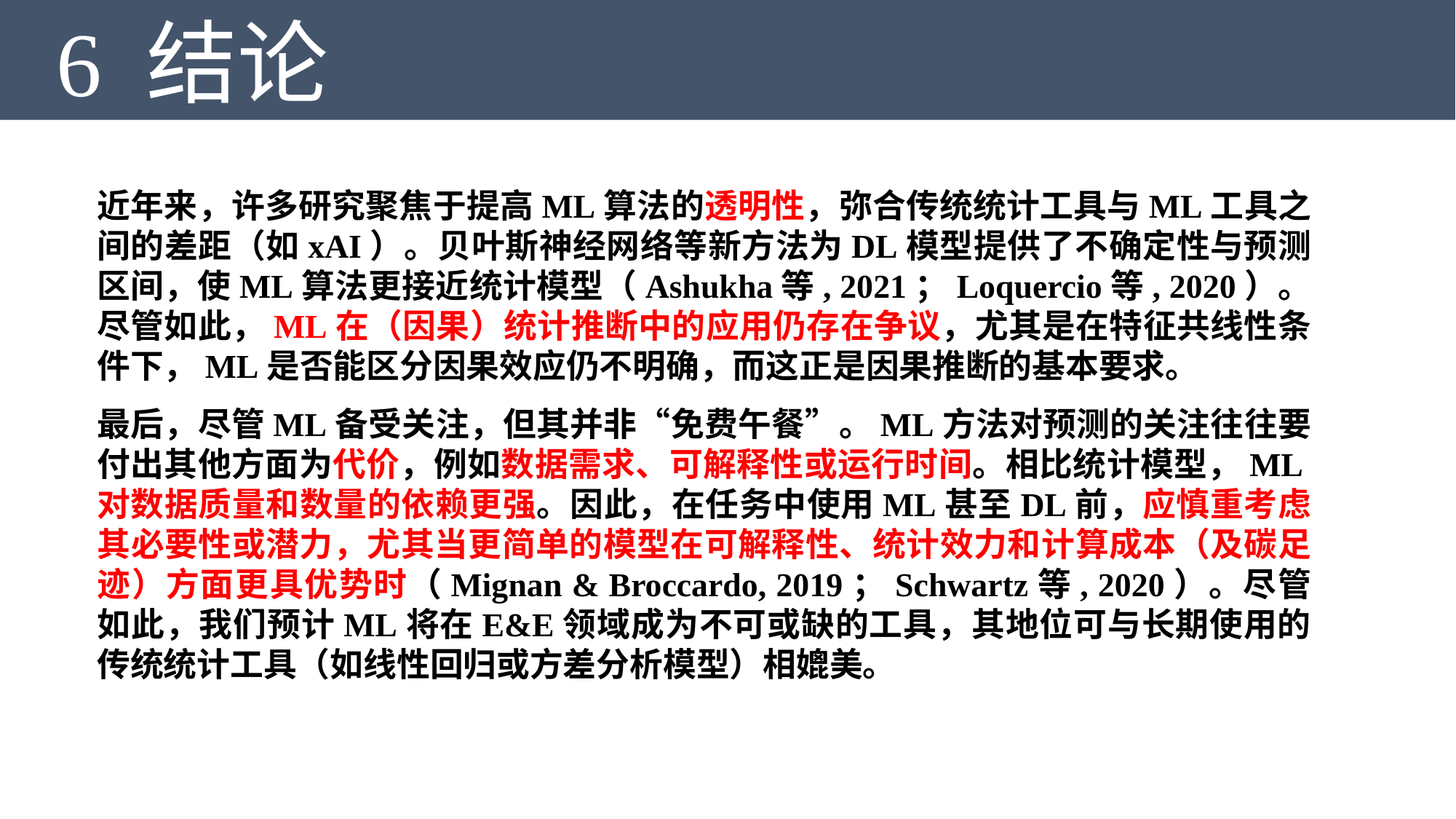

6 结论
近年来，许多研究聚焦于提高ML算法的透明性，弥合传统统计工具与ML工具之间的差距（如xAI）。贝叶斯神经网络等新方法为DL模型提供了不确定性与预测区间，使ML算法更接近统计模型（Ashukha等, 2021；Loquercio等, 2020）。尽管如此，ML在（因果）统计推断中的应用仍存在争议，尤其是在特征共线性条件下，ML是否能区分因果效应仍不明确，而这正是因果推断的基本要求。
最后，尽管ML备受关注，但其并非“免费午餐”。ML方法对预测的关注往往要付出其他方面为代价，例如数据需求、可解释性或运行时间。相比统计模型，ML对数据质量和数量的依赖更强。因此，在任务中使用ML甚至DL前，应慎重考虑其必要性或潜力，尤其当更简单的模型在可解释性、统计效力和计算成本（及碳足迹）方面更具优势时（Mignan & Broccardo, 2019；Schwartz等, 2020）。尽管如此，我们预计ML将在E&E领域成为不可或缺的工具，其地位可与长期使用的传统统计工具（如线性回归或方差分析模型）相媲美。